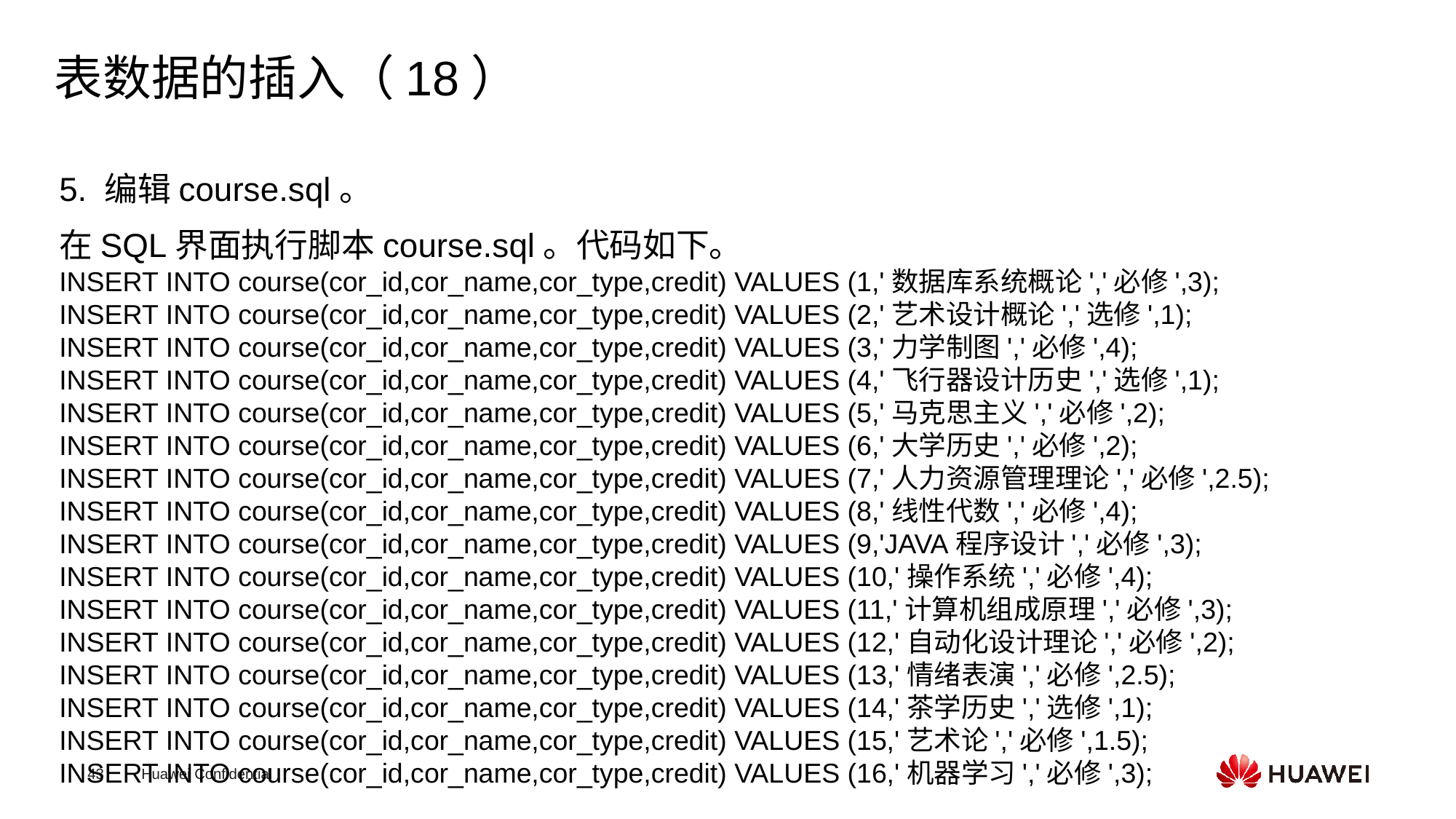

# 表数据的插入（18）
5. 编辑course.sql。
在SQL界面执行脚本course.sql。代码如下。
INSERT INTO course(cor_id,cor_name,cor_type,credit) VALUES (1,'数据库系统概论','必修',3);
INSERT INTO course(cor_id,cor_name,cor_type,credit) VALUES (2,'艺术设计概论','选修',1);
INSERT INTO course(cor_id,cor_name,cor_type,credit) VALUES (3,'力学制图','必修',4);
INSERT INTO course(cor_id,cor_name,cor_type,credit) VALUES (4,'飞行器设计历史','选修',1);
INSERT INTO course(cor_id,cor_name,cor_type,credit) VALUES (5,'马克思主义','必修',2);
INSERT INTO course(cor_id,cor_name,cor_type,credit) VALUES (6,'大学历史','必修',2);
INSERT INTO course(cor_id,cor_name,cor_type,credit) VALUES (7,'人力资源管理理论','必修',2.5);
INSERT INTO course(cor_id,cor_name,cor_type,credit) VALUES (8,'线性代数','必修',4);
INSERT INTO course(cor_id,cor_name,cor_type,credit) VALUES (9,'JAVA程序设计','必修',3);
INSERT INTO course(cor_id,cor_name,cor_type,credit) VALUES (10,'操作系统','必修',4);
INSERT INTO course(cor_id,cor_name,cor_type,credit) VALUES (11,'计算机组成原理','必修',3);
INSERT INTO course(cor_id,cor_name,cor_type,credit) VALUES (12,'自动化设计理论','必修',2);
INSERT INTO course(cor_id,cor_name,cor_type,credit) VALUES (13,'情绪表演','必修',2.5);
INSERT INTO course(cor_id,cor_name,cor_type,credit) VALUES (14,'茶学历史','选修',1);
INSERT INTO course(cor_id,cor_name,cor_type,credit) VALUES (15,'艺术论','必修',1.5);
INSERT INTO course(cor_id,cor_name,cor_type,credit) VALUES (16,'机器学习','必修',3);
Text
Text
Text
Text
Text
Text
Text
Text
Text
Text
Text
Text
Text
Text
Text
Text
Text
Text
Text
Text
Text
Text
Text
Text
Text
Text
Text
Text
Text
Text
Text
Text
Text
Text
Text
Text
Text
Text
Text
Text
Text
Text
Text
Text
Text
Text